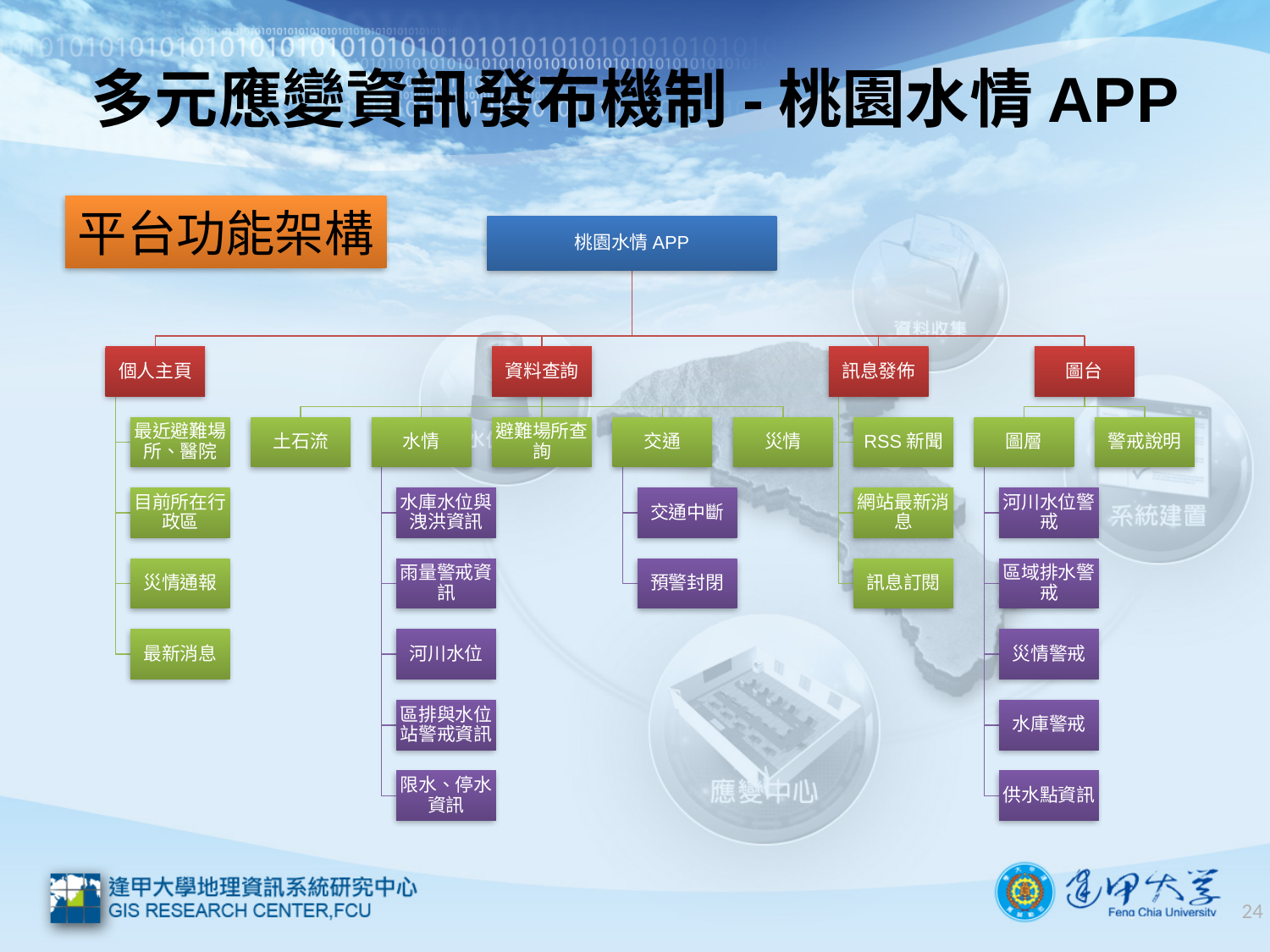

# 多元應變資訊發布機制-桃園水情APP
平台功能架構
桃園水情APP
個人主頁
最近避難場所、醫院
目前所在行政區
災情通報
最新消息
資料查詢
土石流
水情
水庫水位與洩洪資訊
雨量警戒資訊
河川水位
區排與水位站警戒資訊
限水、停水資訊
避難場所查詢
交通
交通中斷
預警封閉
災情
訊息發佈
RSS新聞
網站最新消息
訊息訂閱
圖台
圖層
河川水位警戒
區域排水警戒
災情警戒
水庫警戒
供水點資訊
警戒說明
24